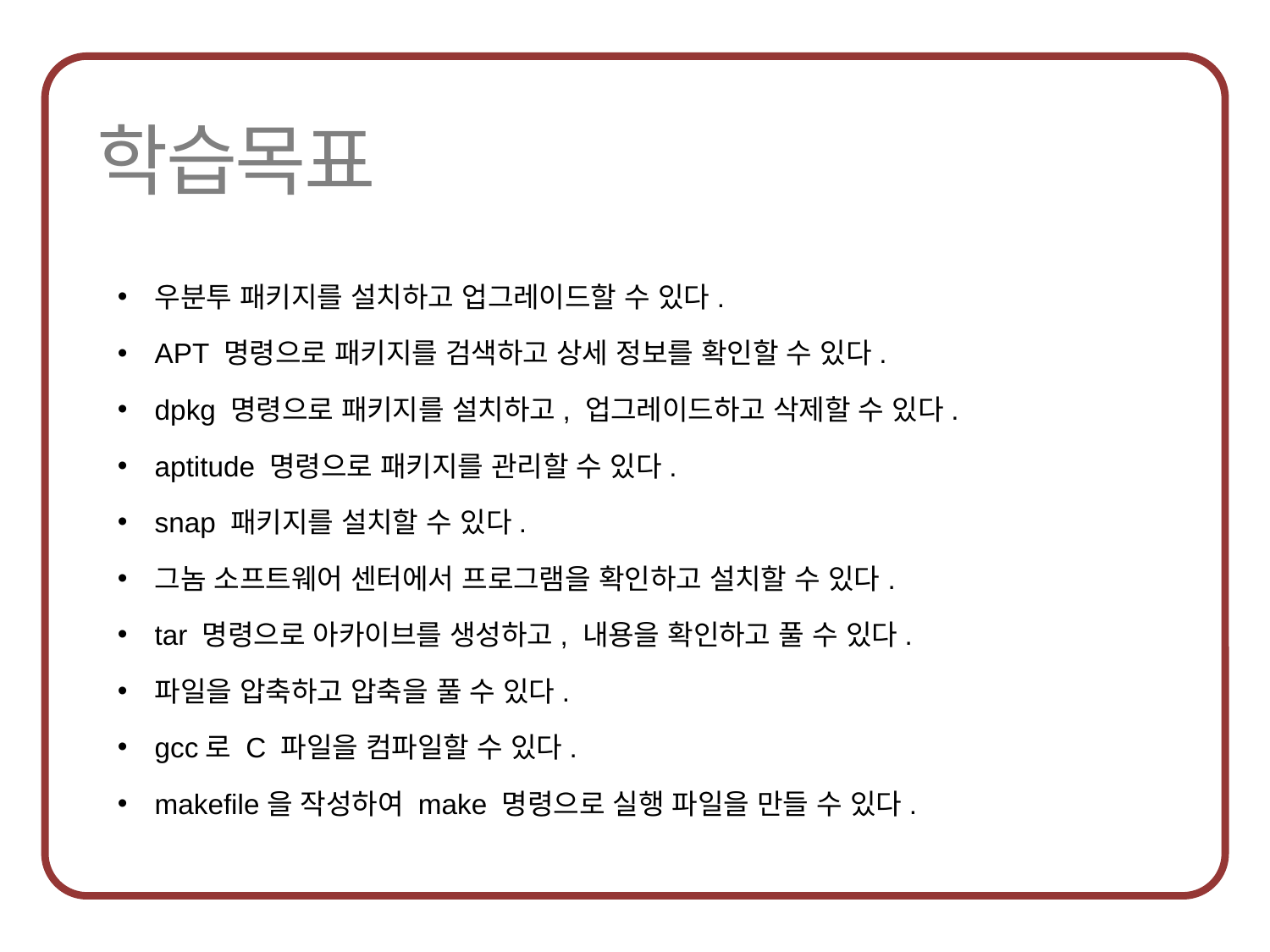

우분투 패키지를 설치하고 업그레이드할 수 있다.
APT 명령으로 패키지를 검색하고 상세 정보를 확인할 수 있다.
dpkg 명령으로 패키지를 설치하고, 업그레이드하고 삭제할 수 있다.
aptitude 명령으로 패키지를 관리할 수 있다.
snap 패키지를 설치할 수 있다.
그놈 소프트웨어 센터에서 프로그램을 확인하고 설치할 수 있다.
tar 명령으로 아카이브를 생성하고, 내용을 확인하고 풀 수 있다.
파일을 압축하고 압축을 풀 수 있다.
gcc로 C 파일을 컴파일할 수 있다.
makefile을 작성하여 make 명령으로 실행 파일을 만들 수 있다.